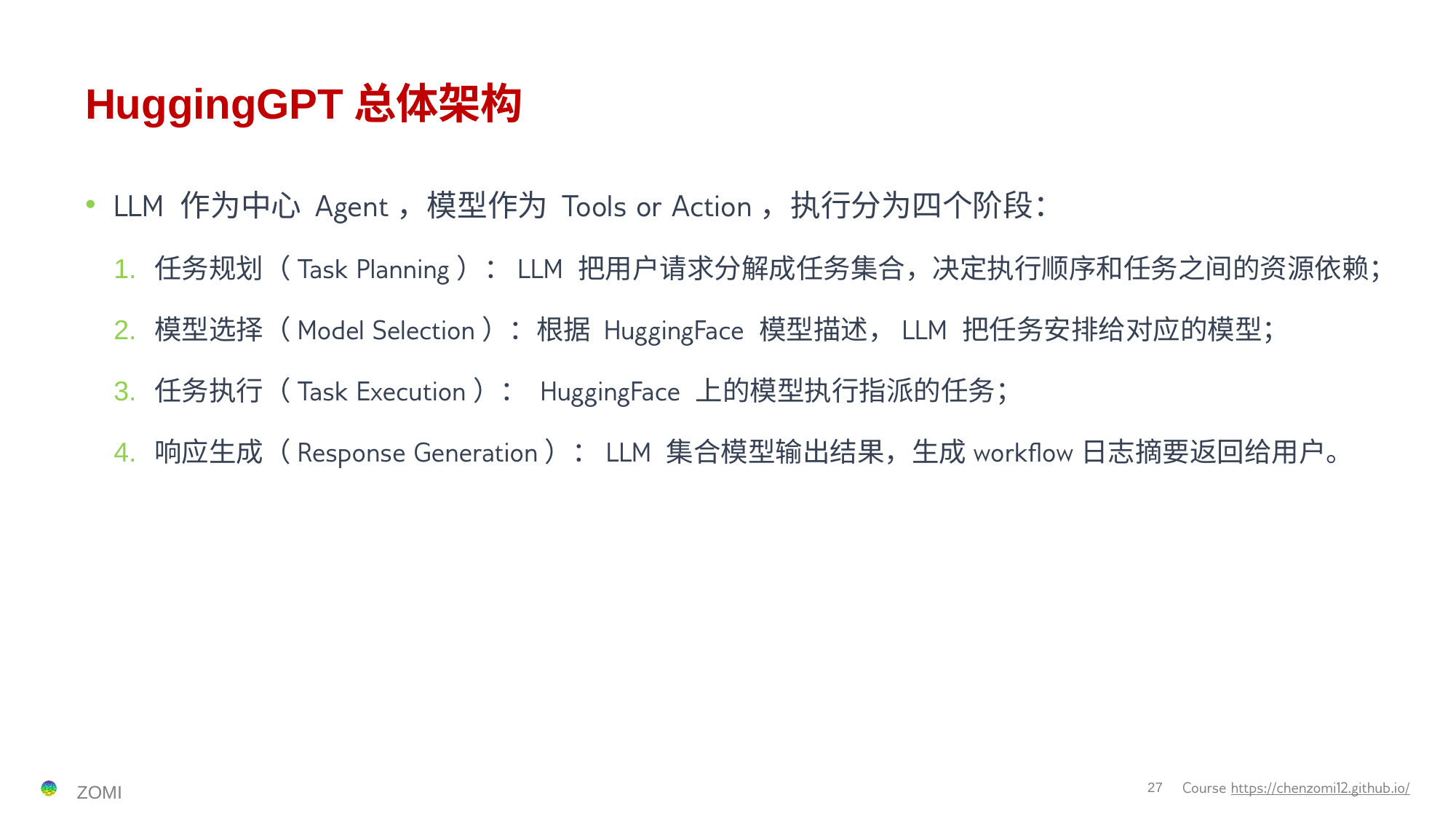

# HuggingGPT总体架构
LLM 作为中心 Agent，模型作为 Tools or Action，执行分为四个阶段：
任务规划（Task Planning）：LLM 把用户请求分解成任务集合，决定执行顺序和任务之间的资源依赖；
模型选择（Model Selection）：根据 HuggingFace 模型描述，LLM 把任务安排给对应的模型；
任务执行（Task Execution）： HuggingFace 上的模型执行指派的任务；
响应生成（Response Generation）：LLM 集合模型输出结果，生成workflow日志摘要返回给用户。